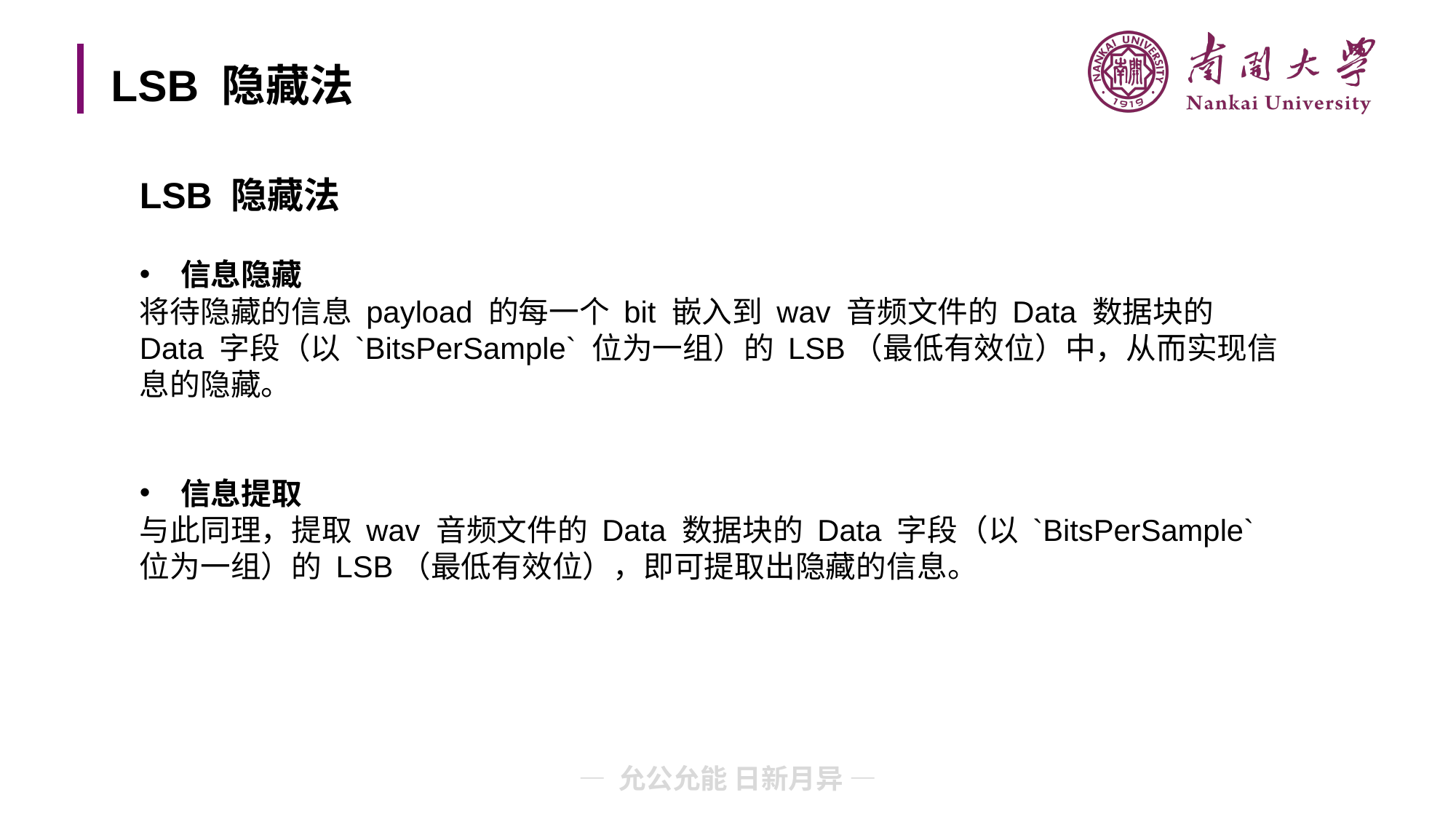

# LSB 隐藏法
LSB 隐藏法
信息隐藏
将待隐藏的信息 payload 的每一个 bit 嵌入到 wav 音频文件的 Data 数据块的 Data 字段（以 `BitsPerSample` 位为一组）的 LSB（最低有效位）中，从而实现信息的隐藏。

信息提取
与此同理，提取 wav 音频文件的 Data 数据块的 Data 字段（以 `BitsPerSample` 位为一组）的 LSB（最低有效位），即可提取出隐藏的信息。